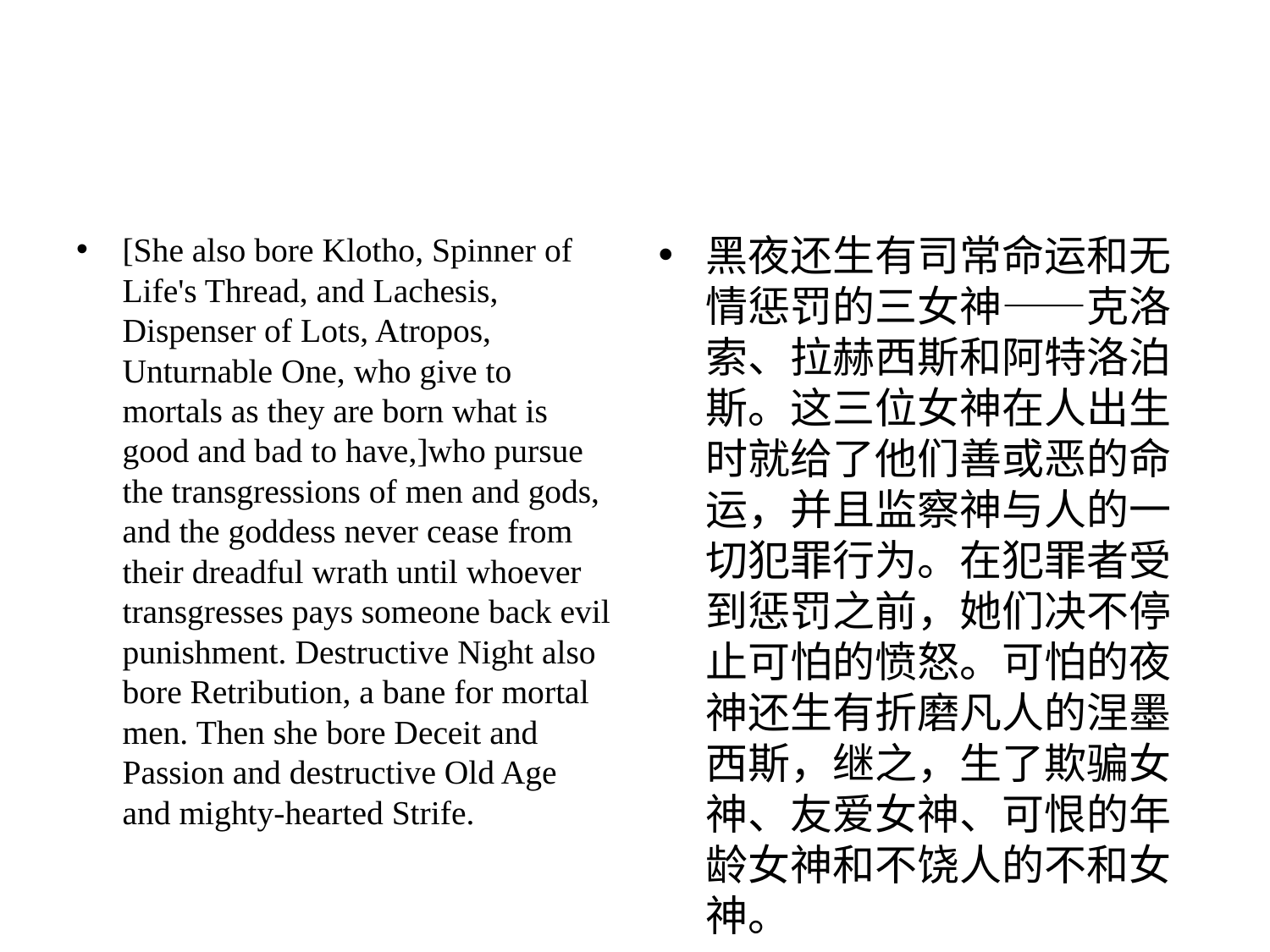

#
[She also bore Klotho, Spinner of Life's Thread, and Lachesis, Dispenser of Lots, Atropos, Unturnable One, who give to mortals as they are born what is good and bad to have,]who pursue the transgressions of men and gods, and the goddess never cease from their dreadful wrath until whoever transgresses pays someone back evil punishment. Destructive Night also bore Retribution, a bane for mortal men. Then she bore Deceit and Passion and destructive Old Age and mighty-hearted Strife.
⿊夜还⽣有司常命运和⽆情惩罚的三⼥神——克洛索、拉赫西斯和阿特洛泊斯。这三位⼥神在⼈出⽣时就给了他们善或恶的命运，并且监察神与⼈的⼀切犯罪⾏为。在犯罪者受到惩罚之前，她们决不停⽌可怕的愤怒。可怕的夜神还⽣有折磨凡⼈的涅墨西斯，继之，⽣了欺骗⼥神、友爱⼥神、可恨的年龄⼥神和不饶⼈的不和⼥神。